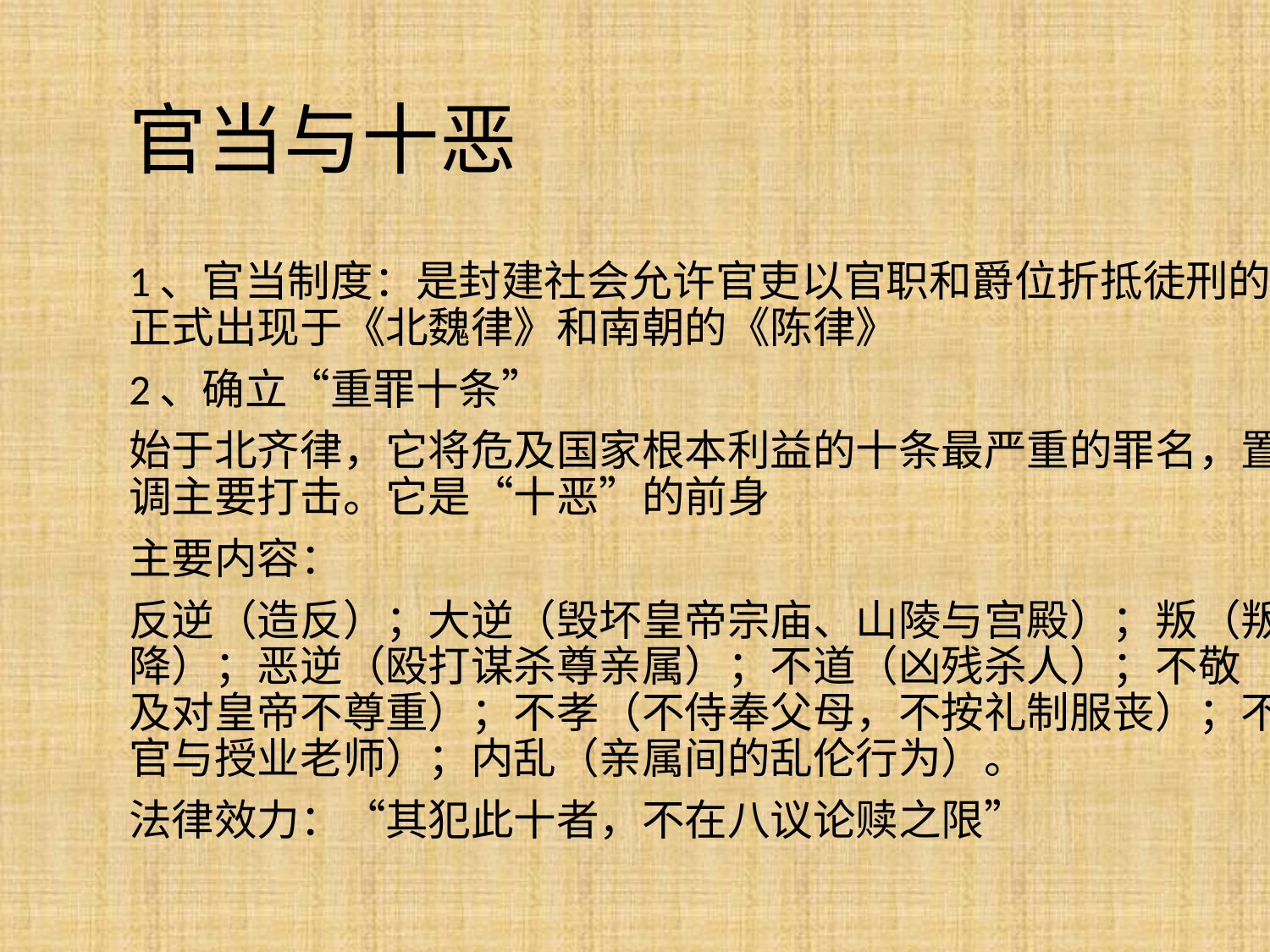

# 官当与十恶
1、官当制度：是封建社会允许官吏以官职和爵位折抵徒刑的一种特权制度，正式出现于《北魏律》和南朝的《陈律》
2、确立“重罪十条”
始于北齐律，它将危及国家根本利益的十条最严重的罪名，置于律首，以强调主要打击。它是“十恶”的前身
主要内容：
反逆（造反）；大逆（毁坏皇帝宗庙、山陵与宫殿）；叛（叛变）；降（投降）；恶逆（殴打谋杀尊亲属）；不道（凶残杀人）；不敬（盗用皇室器物及对皇帝不尊重）；不孝（不侍奉父母，不按礼制服丧）；不义（杀本府长官与授业老师）；内乱（亲属间的乱伦行为）。
法律效力：“其犯此十者，不在八议论赎之限”